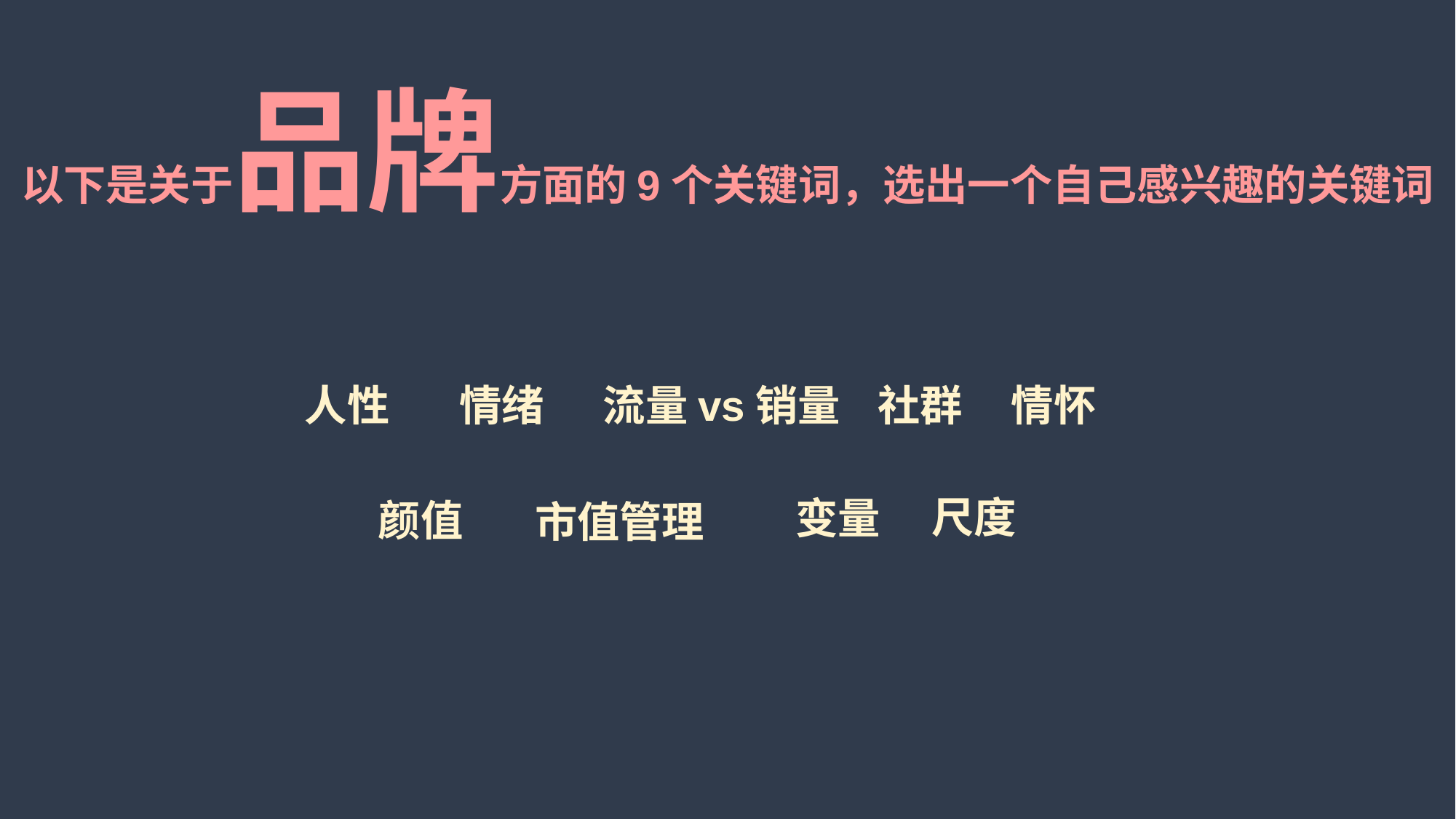

以下是关于品牌方面的9个关键词，选出一个自己感兴趣的关键词
人性
情绪
流量vs销量
社群
情怀
尺度
变量
颜值
市值管理